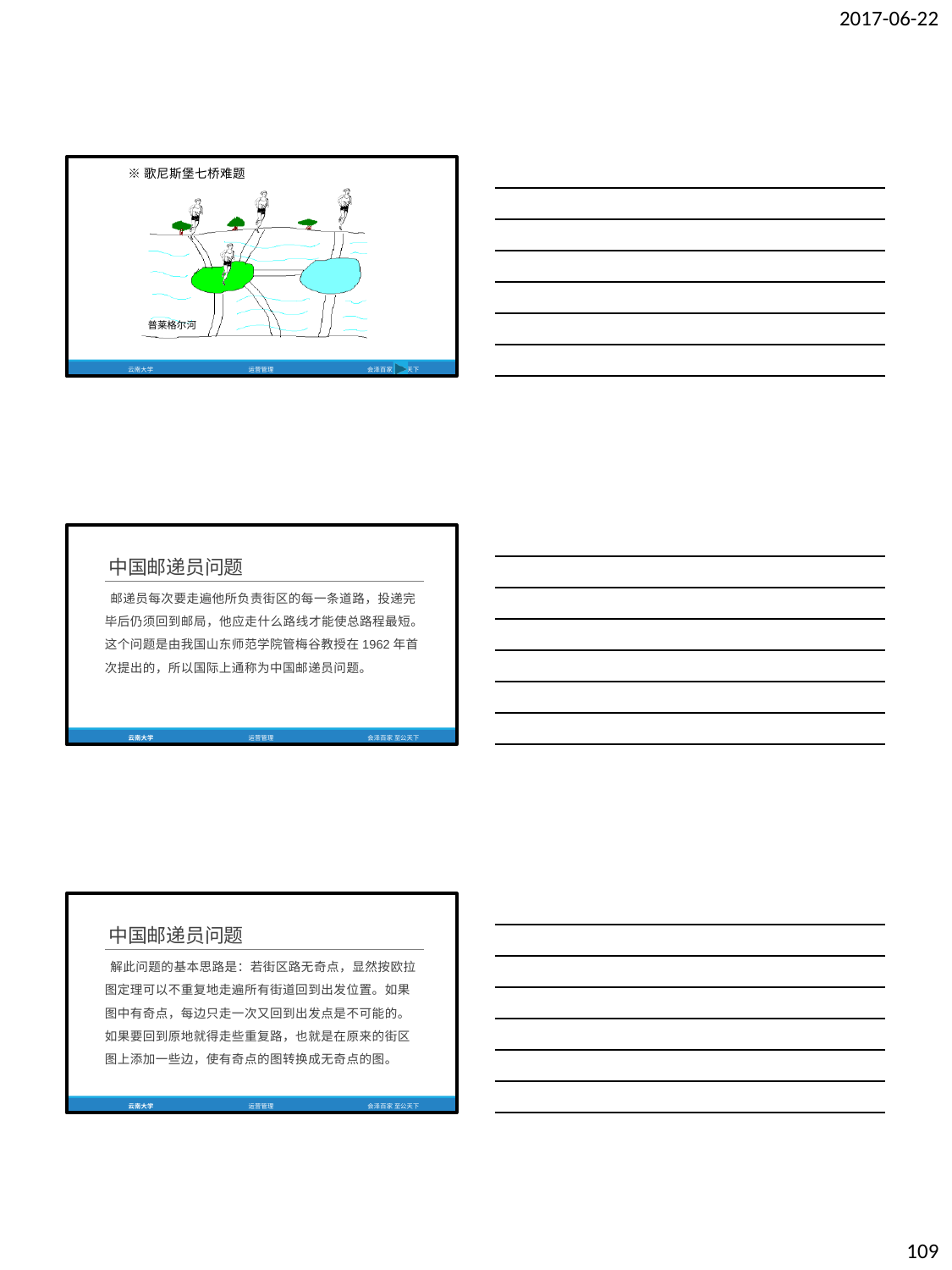

2017-06-22

※歌尼斯堡七桥难题

普莱格尔河

云南大学
运营管理
会泽百家 至公天下

中国邮递员问题
邮递员每次要走遍他所负责街区的每一条道路，投递完 毕后仍须回到邮局，他应走什么路线才能使总路程最短。 这个问题是由我国山东师范学院管梅谷教授在1962年首 次提出的，所以国际上通称为中国邮递员问题。

云南大学
运营管理
会泽百家 至公天下

中国邮递员问题
解此问题的基本思路是：若街区路无奇点，显然按欧拉 图定理可以不重复地走遍所有街道回到出发位置。如果 图中有奇点，每边只走一次又回到出发点是不可能的。 如果要回到原地就得走些重复路，也就是在原来的街区 图上添加一些边，使有奇点的图转换成无奇点的图。

云南大学
运营管理
会泽百家 至公天下

109